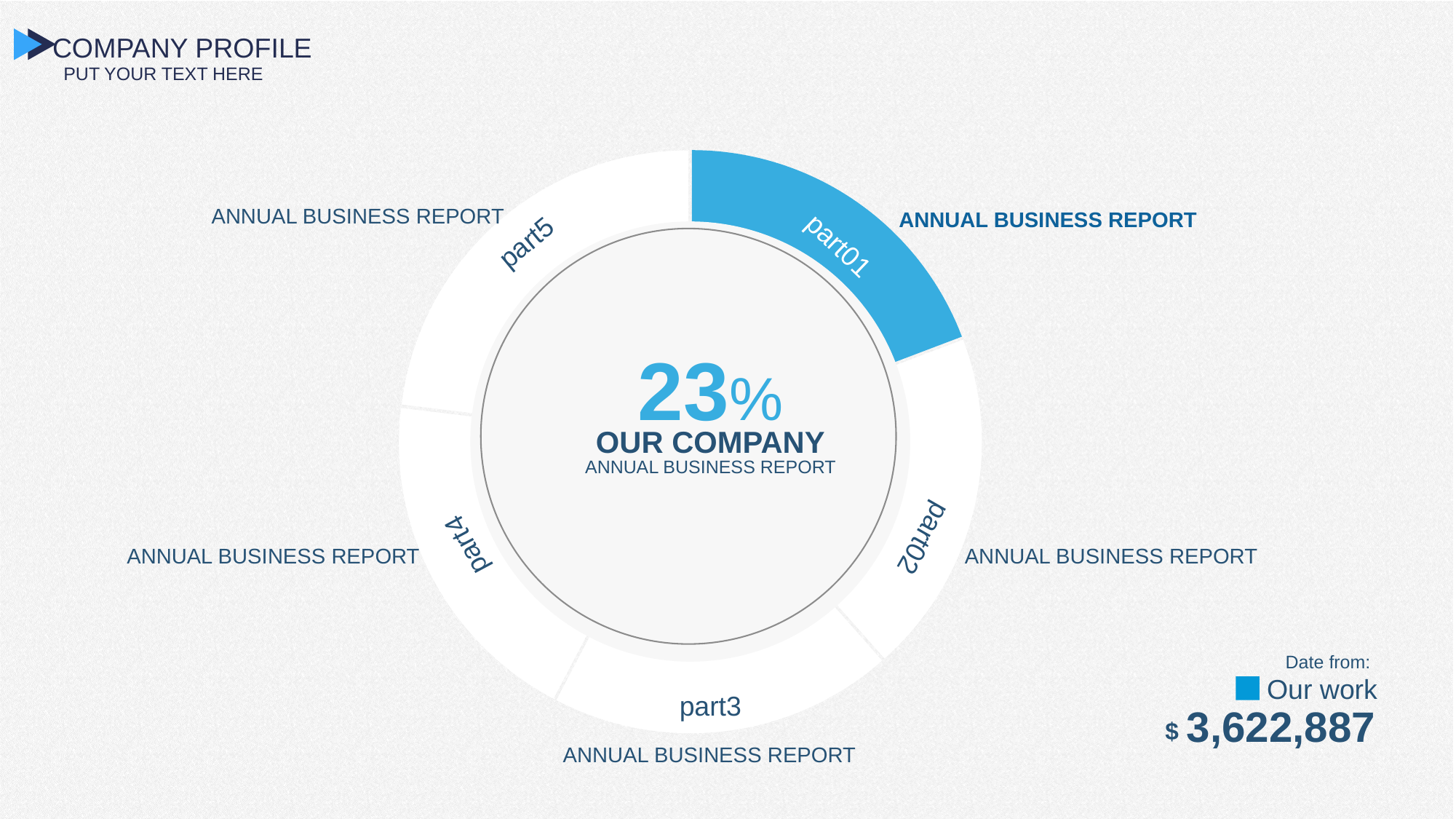

COMPANY PROFILE
PUT YOUR TEXT HERE

### Chart

| Category | 销售额 |
|---|---|
| 第一季度 | 0.25 |
| 第二季度 | 0.25 |
| 第三季度 | 0.25 |
| 第四季度 | 0.25 |
ANNUAL BUSINESS REPORT
part5
ANNUAL BUSINESS REPORT
part01

23%
OUR COMPANY
ANNUAL BUSINESS REPORT
part02
ANNUAL BUSINESS REPORT
part4
ANNUAL BUSINESS REPORT
Date from:
Our work

part3
ANNUAL BUSINESS REPORT
3,622,887
$